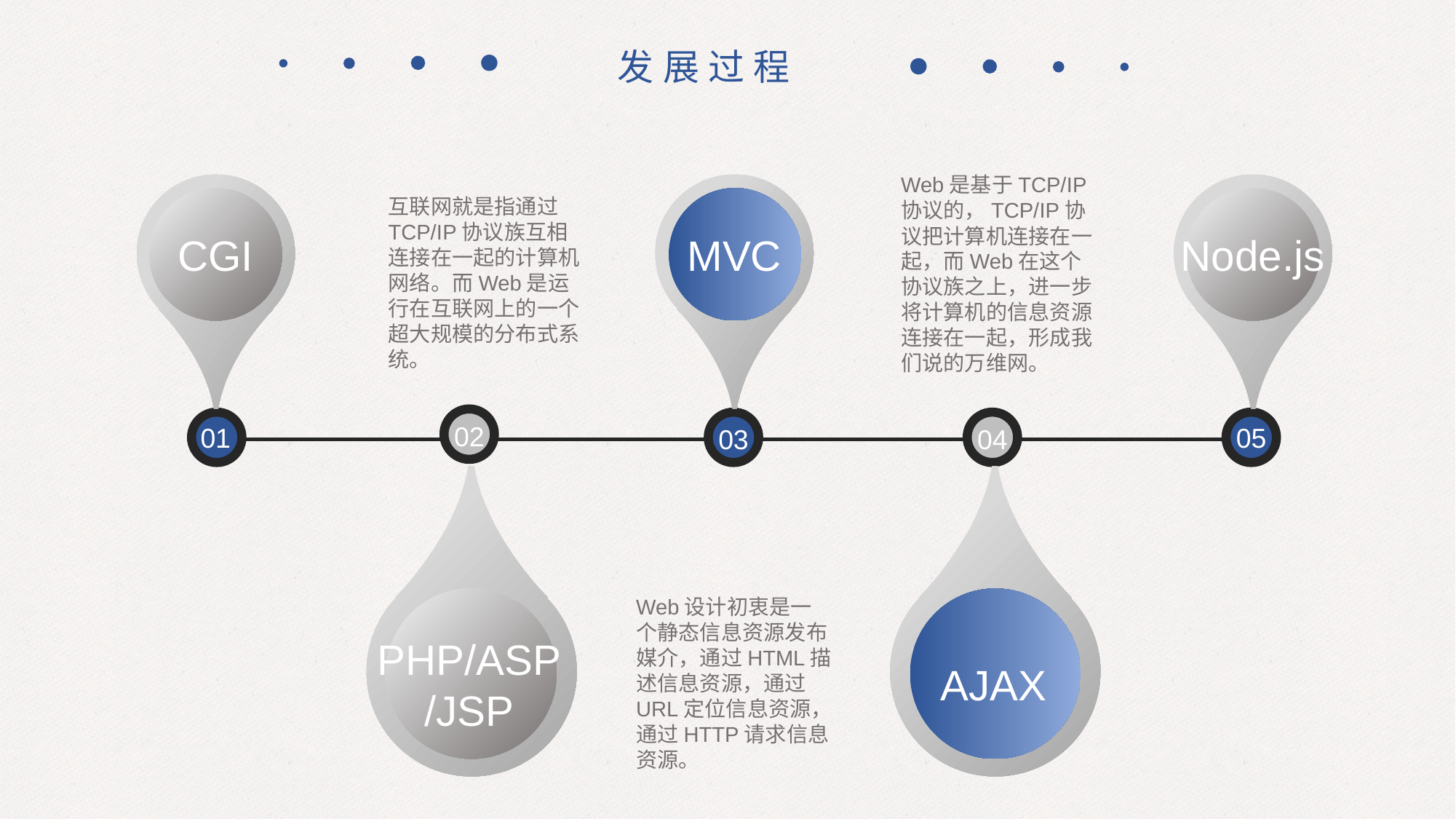

发展过程

Web是基于TCP/IP协议的，TCP/IP协议把计算机连接在一起，而Web在这个协议族之上，进一步将计算机的信息资源连接在一起，形成我们说的万维网。

CGI

MVC

Node.js
互联网就是指通过TCP/IP协议族互相连接在一起的计算机网络。而Web是运行在互联网上的一个超大规模的分布式系统。

02

01

03

04

05

PHP/ASP
/JSP

AJAX
Web设计初衷是一个静态信息资源发布媒介，通过HTML描述信息资源，通过URL定位信息资源，通过HTTP请求信息资源。